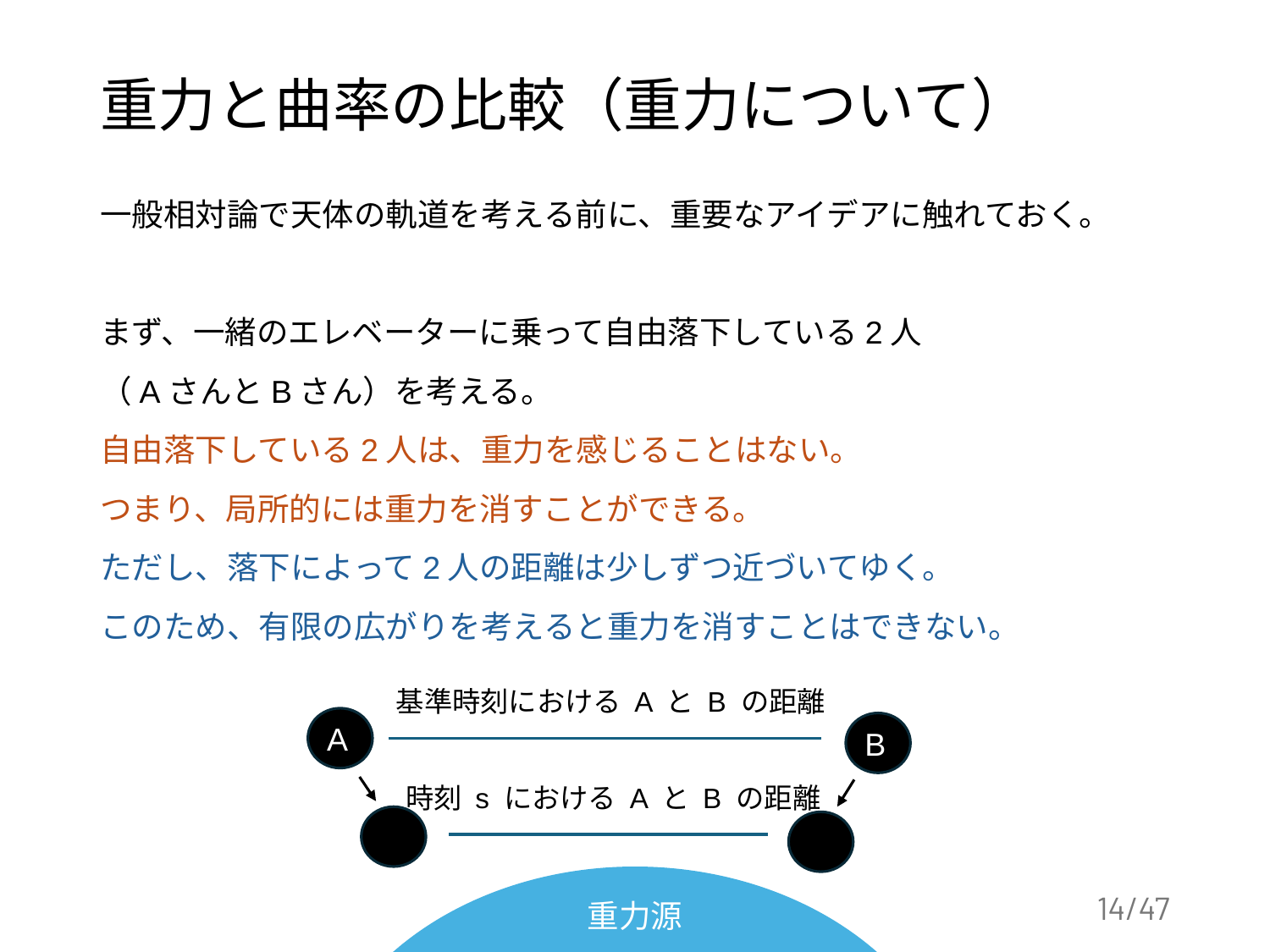

# 重力と曲率の比較（重力について）
一般相対論で天体の軌道を考える前に、重要なアイデアに触れておく。

まず、一緒のエレベーターに乗って自由落下している2人
（AさんとBさん）を考える。
自由落下している2人は、重力を感じることはない。
つまり、局所的には重力を消すことができる。
ただし、落下によって2人の距離は少しずつ近づいてゆく。
このため、有限の広がりを考えると重力を消すことはできない。
基準時刻における A と B の距離

A

B
時刻 s における A と B の距離

14/47
重力源